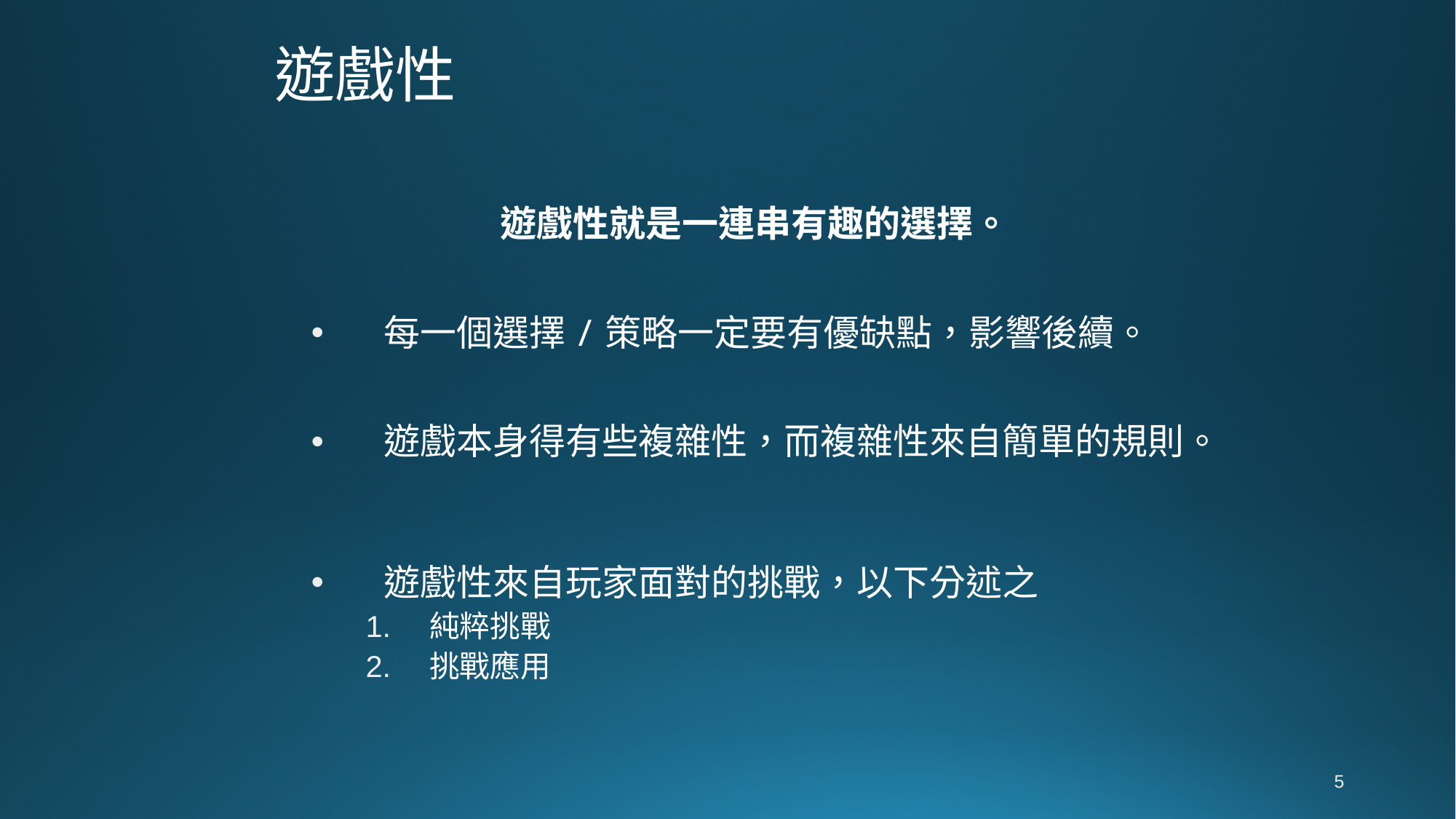

# 遊戲性
遊戲性就是一連串有趣的選擇。

每一個選擇/策略一定要有優缺點，影響後續。

遊戲本身得有些複雜性，而複雜性來自簡單的規則。

遊戲性來自玩家面對的挑戰，以下分述之
純粹挑戰
挑戰應用
5